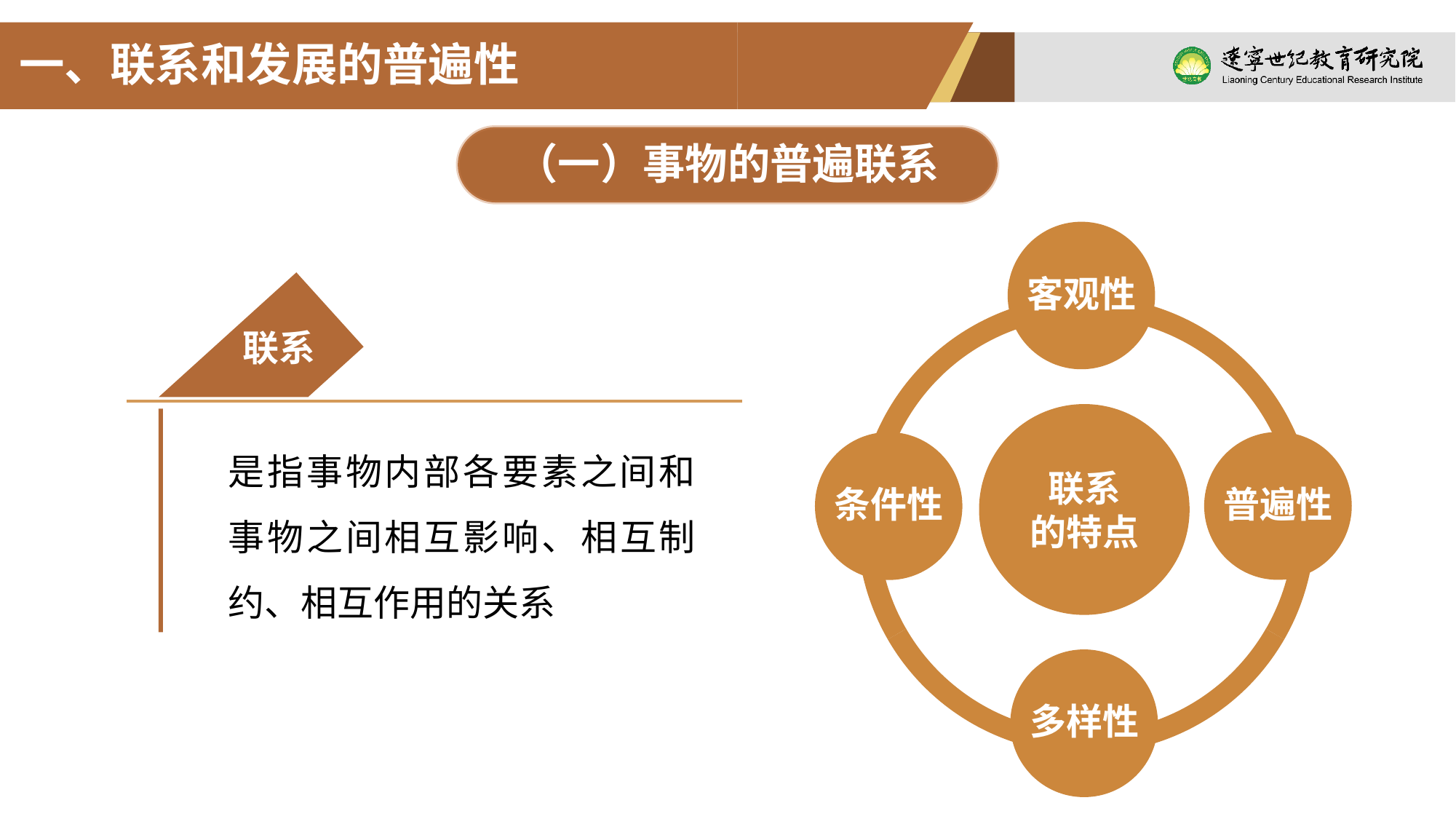

一、联系和发展的普遍性
（一）事物的普遍联系
客观性

联系
的特点
普遍性
条件性
多样性
联系

是指事物内部各要素之间和事物之间相互影响、相互制约、相互作用的关系